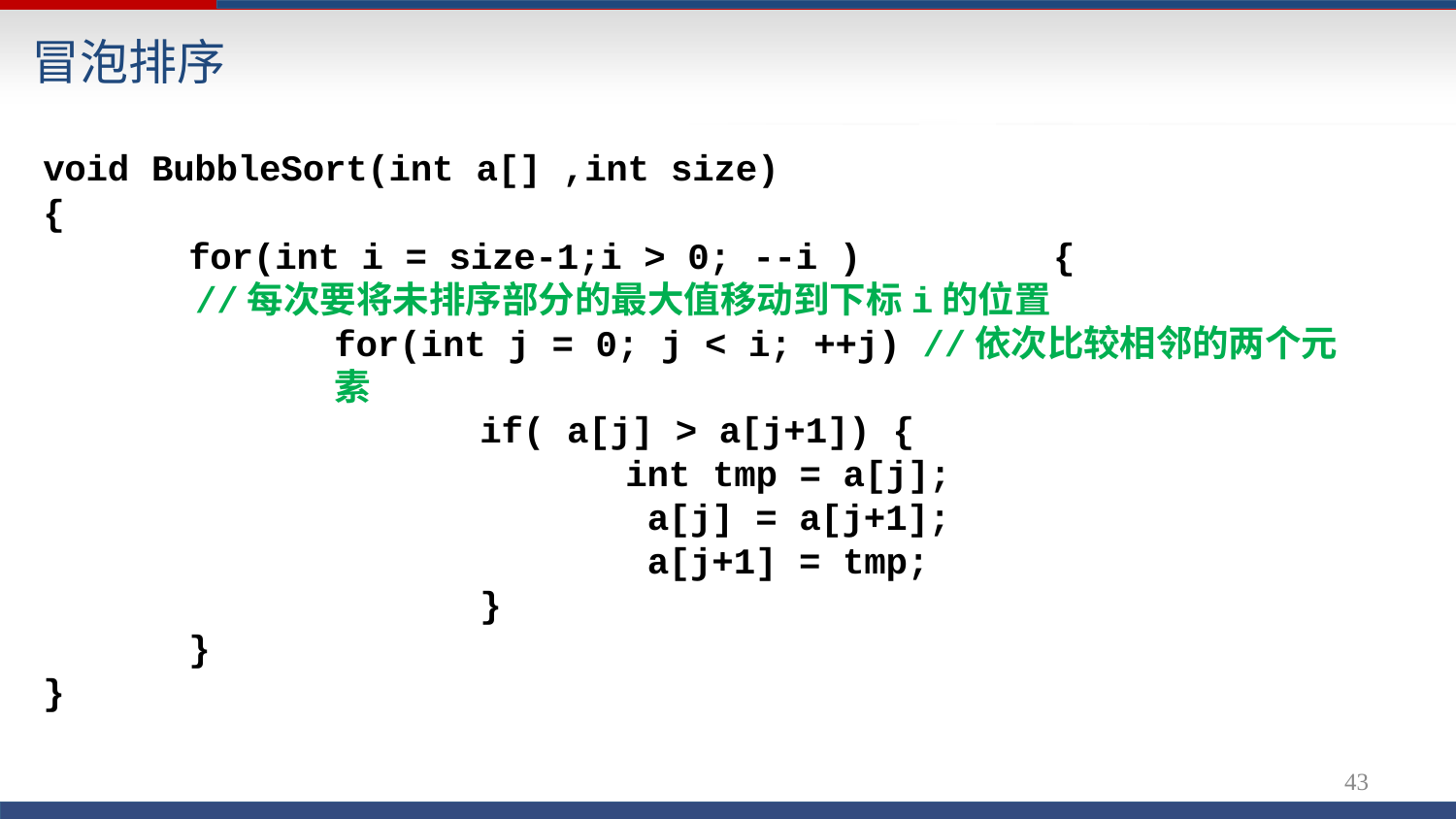

# 冒泡排序
void BubbleSort(int a[] ,int size)
{
for(int i = size-1;i > 0; --i )	{
//每次要将未排序部分的最大值移动到下标i的位置
for(int j = 0; j < i; ++j) //依次比较相邻的两个元素
if( a[j] > a[j+1]) {
int tmp = a[j];  a[j] = a[j+1];  a[j+1] = tmp;
}
}
}
43